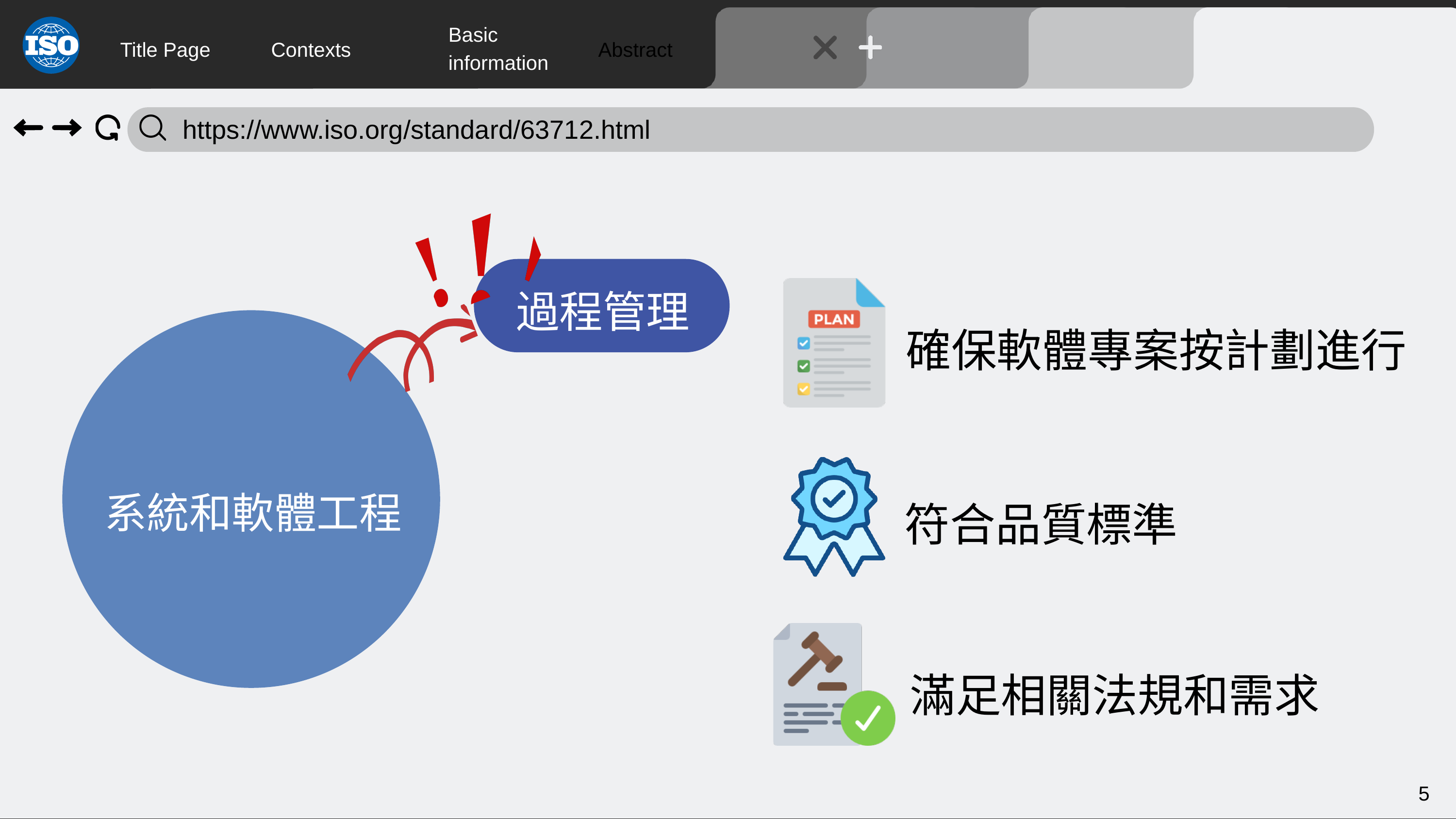

Title Page
Contexts

Abstract

Basic
information

       https://www.iso.org/standard/63712.html

過程管理

系統和軟體工程
確保軟體專案按計劃進行

符合品質標準

滿足相關法規和需求
5